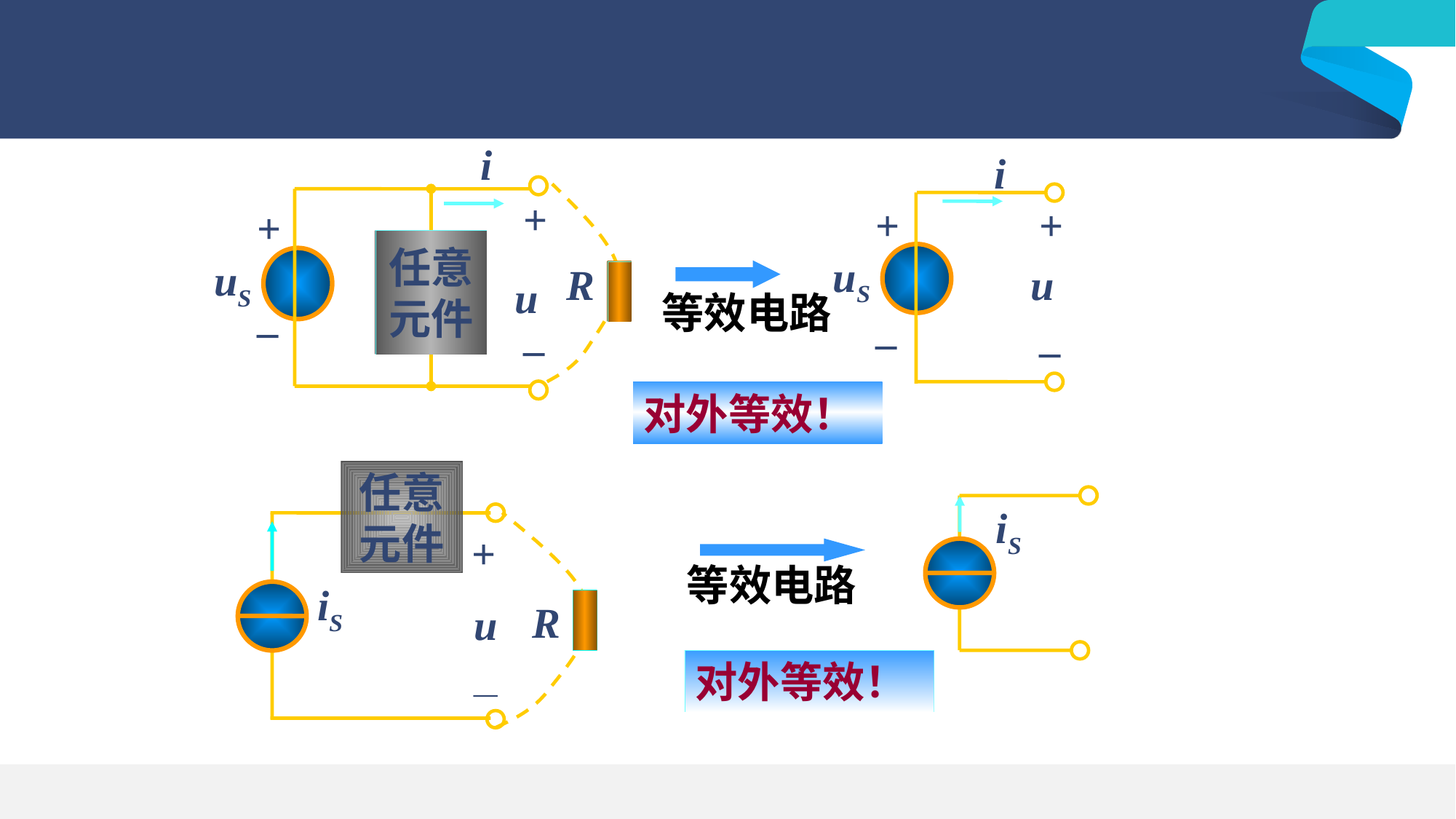

i

+

+

任意
元件
uS

u
_
_

i

+

+

uS

u
_
_

R

等效电路
对外等效！
任意
元件

+
iS

u
_

iS

R

等效电路
对外等效！